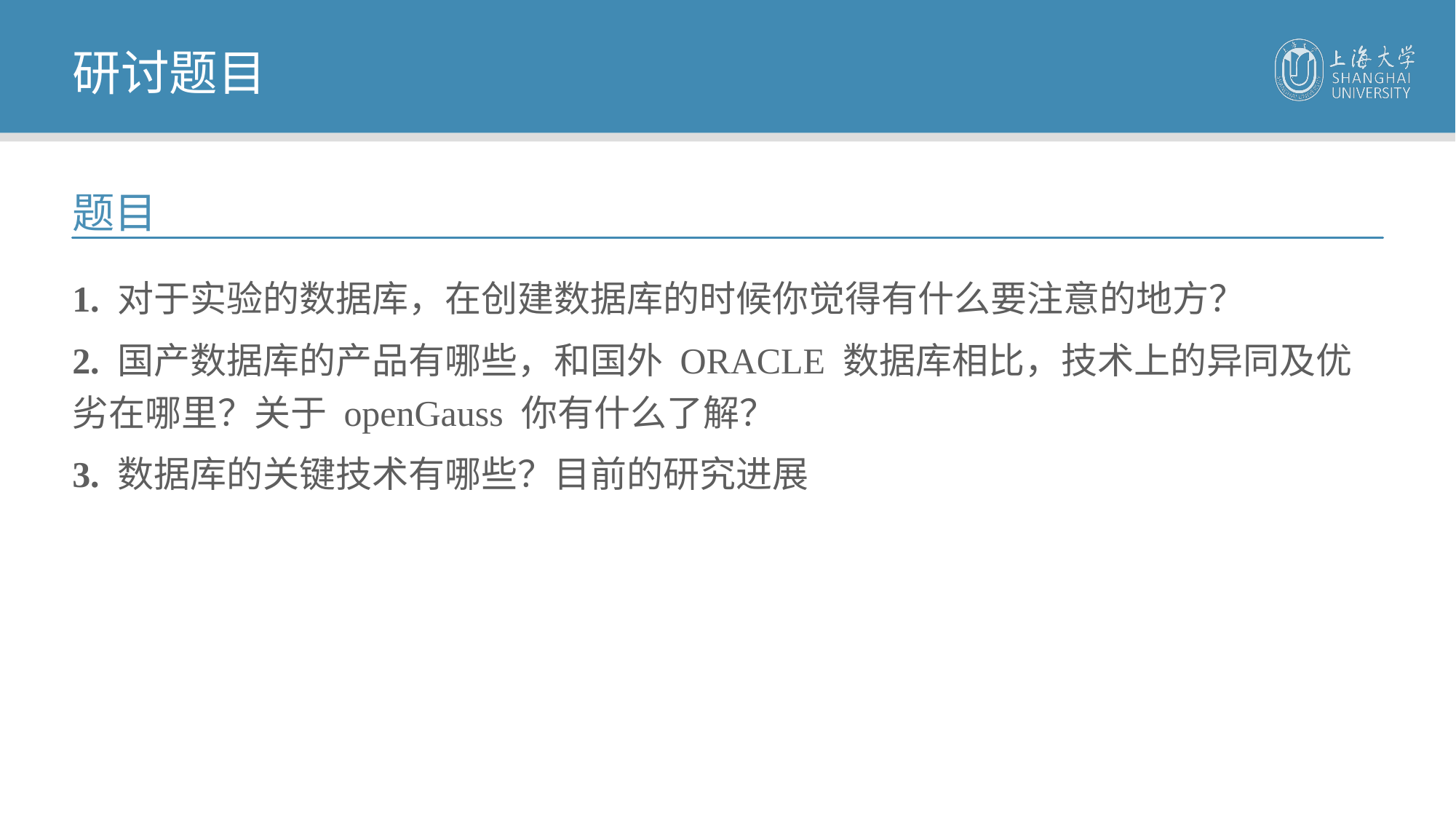

研讨题目
题目
1. 对于实验的数据库，在创建数据库的时候你觉得有什么要注意的地方？
2. 国产数据库的产品有哪些，和国外 ORACLE 数据库相比，技术上的异同及优劣在哪里？关于 openGauss 你有什么了解？
3. 数据库的关键技术有哪些？目前的研究进展